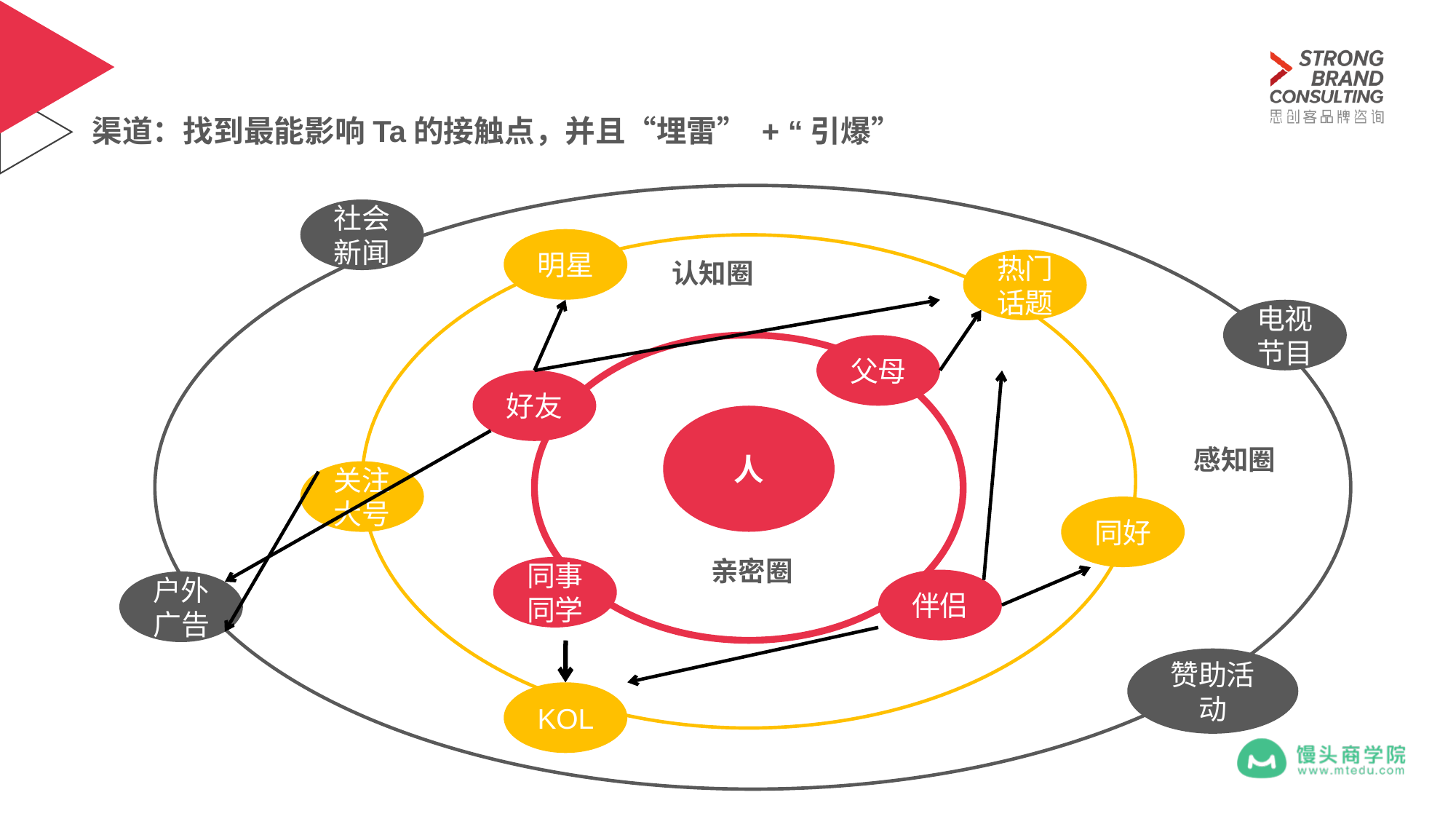

渠道：找到最能影响Ta的接触点，并且“埋雷” + “引爆”
情
社会新闻
明星
情
热门话题
认知圈
电视节目
情
父母
好友
人
感知圈
关注大号
同好
亲密圈
同事同学
伴侣
户外广告
赞助活动
KOL